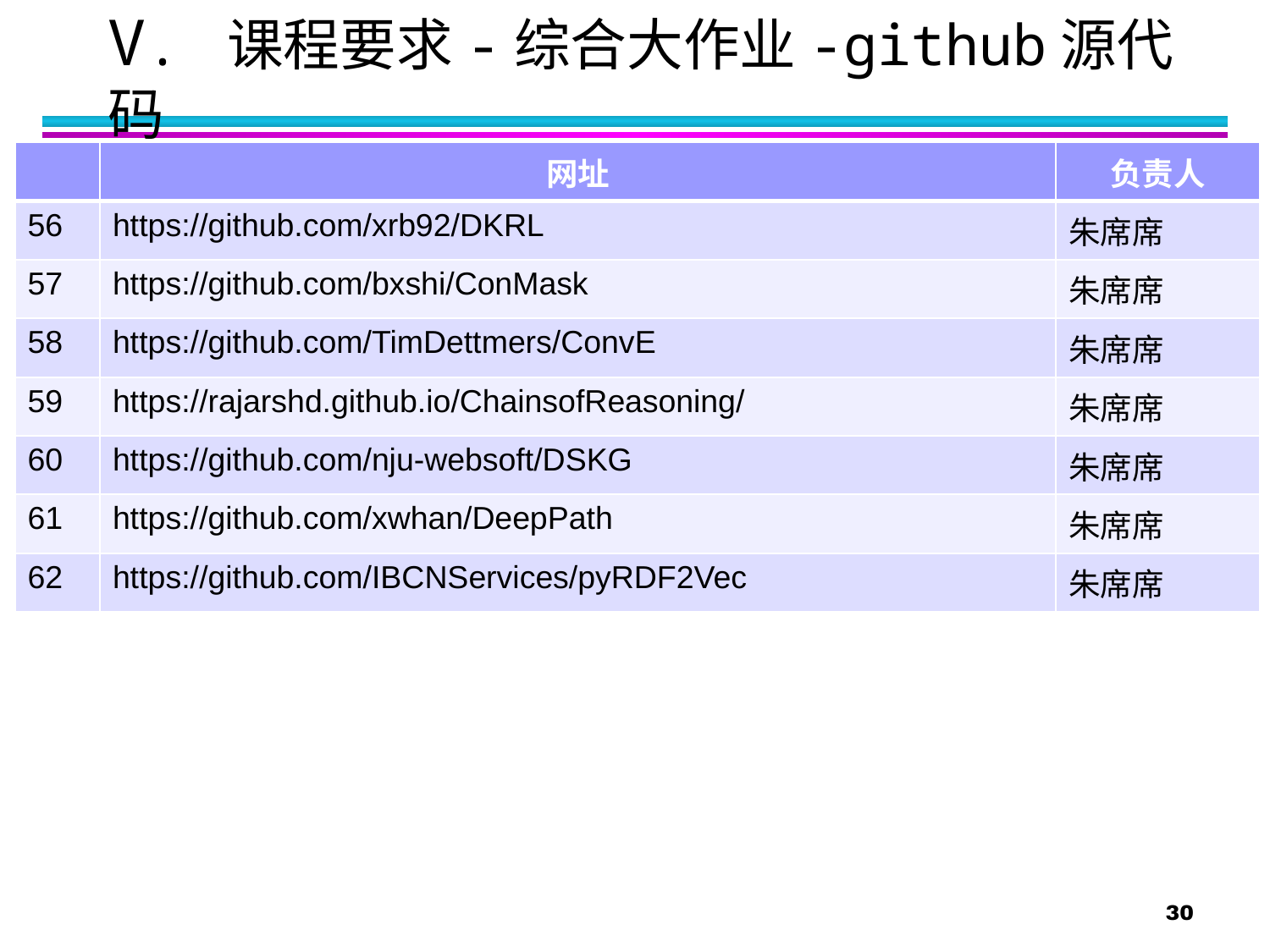

V. 课程要求-综合大作业-github源代码
|  | 网址 | 负责人 |
| --- | --- | --- |
| 56 | https://github.com/xrb92/DKRL | 朱席席 |
| 57 | https://github.com/bxshi/ConMask | 朱席席 |
| 58 | https://github.com/TimDettmers/ConvE | 朱席席 |
| 59 | https://rajarshd.github.io/ChainsofReasoning/ | 朱席席 |
| 60 | https://github.com/nju-websoft/DSKG | 朱席席 |
| 61 | https://github.com/xwhan/DeepPath | 朱席席 |
| 62 | https://github.com/IBCNServices/pyRDF2Vec | 朱席席 |
30